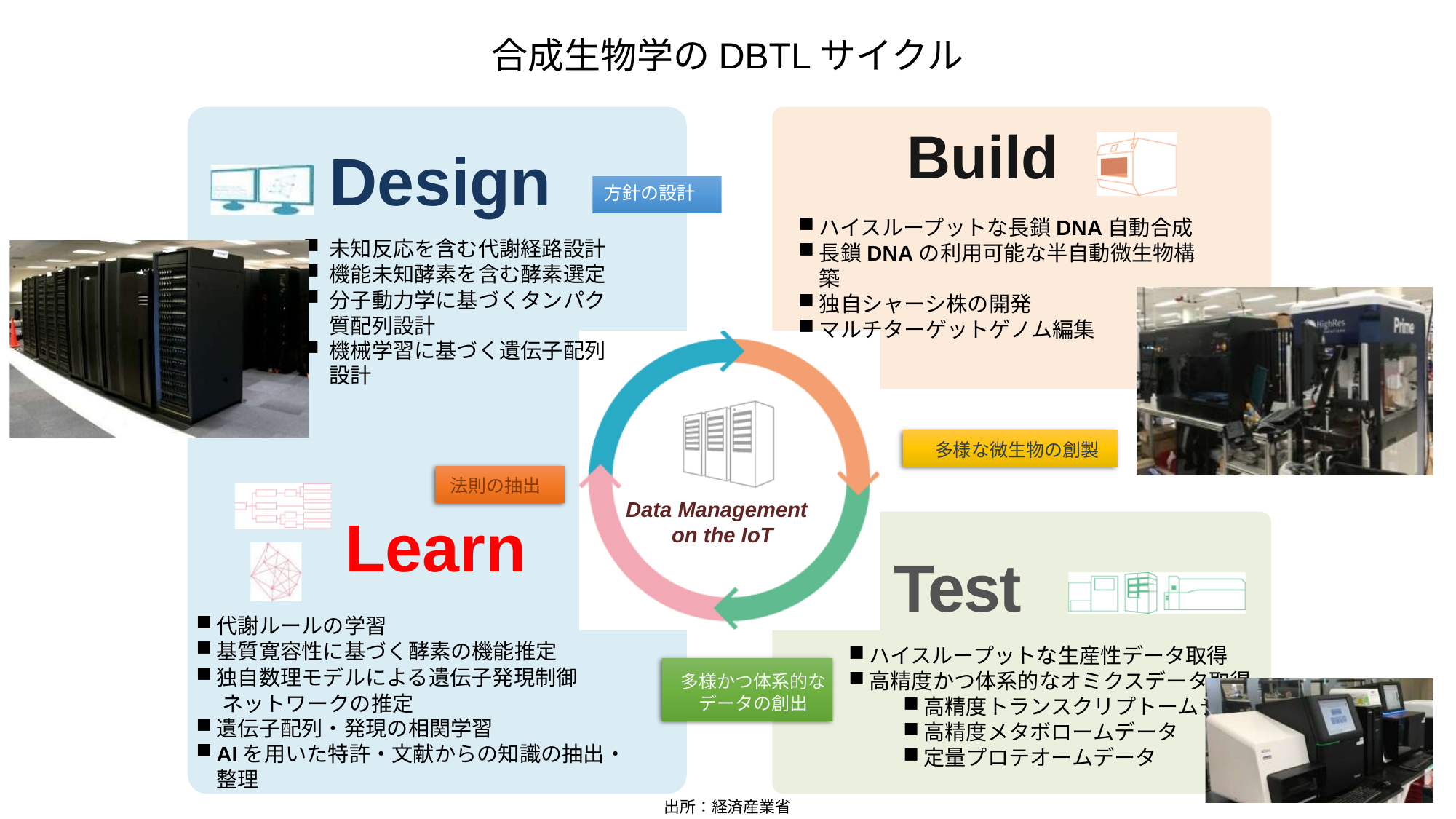

合成生物学のDBTLサイクル

Build

Design
未知反応を含む代謝経路設計
機能未知酵素を含む酵素選定
分子動力学に基づくタンパク質配列設計
機械学習に基づく遺伝子配列設計

方針の設計
ハイスループットな長鎖DNA自動合成
長鎖DNAの利用可能な半自動微生物構築
独自シャーシ株の開発
マルチターゲットゲノム編集

多様な微生物の創製
Learn

法則の抽出

Data Management  on the IoT

Test
ハイスループットな生産性データ取得
高精度かつ体系的なオミクスデータ取得
高精度トランスクリプトームデータ
高精度メタボロームデータ
定量プロテオームデータ

代謝ルールの学習
基質寛容性に基づく酵素の機能推定
独自数理モデルによる遺伝子発現制御
　 ネットワークの推定
遺伝子配列・発現の相関学習
AIを用いた特許・文献からの知識の抽出・整理

多様かつ体系的なデータの創出

15
10
出所：経済産業省